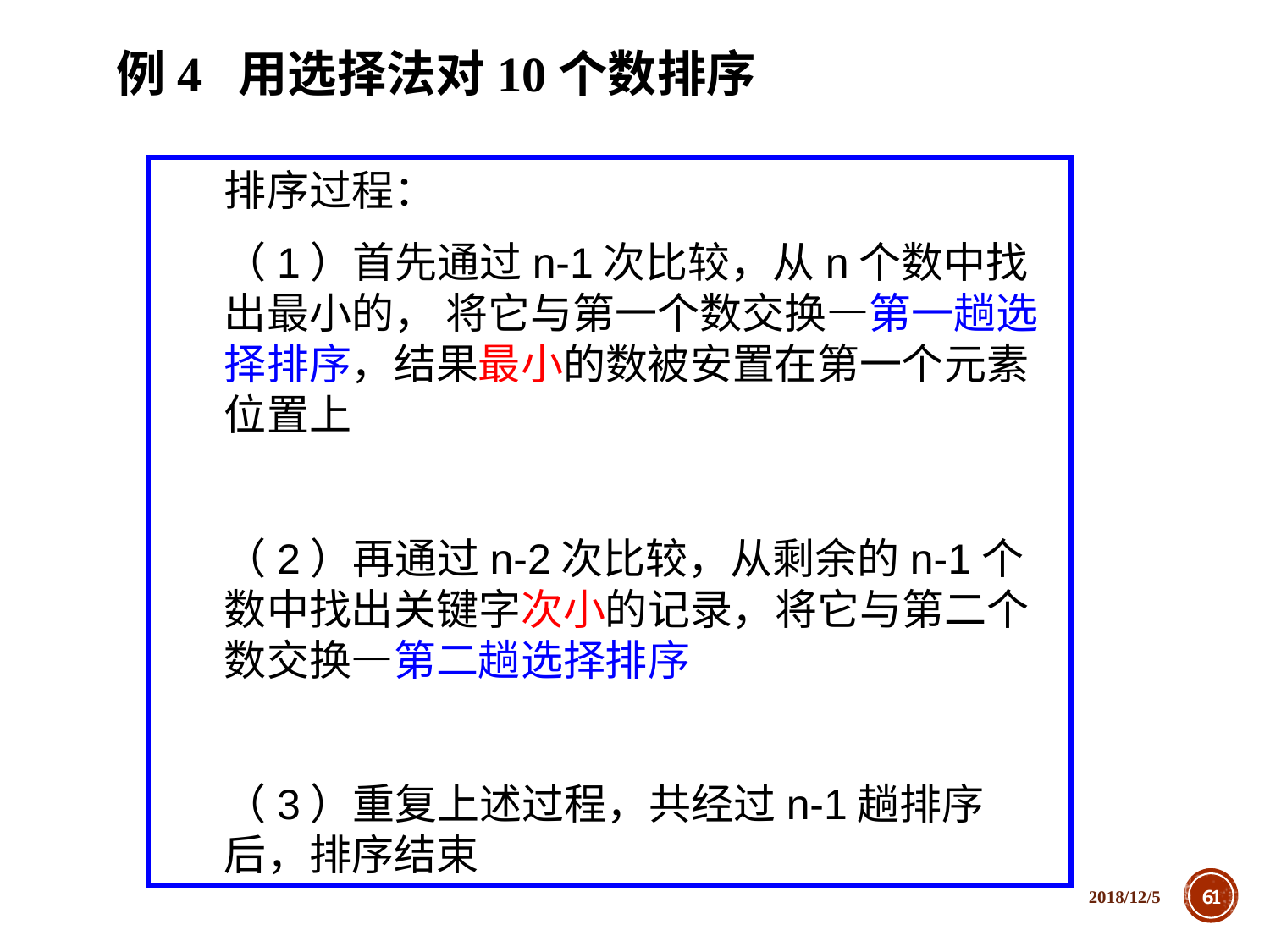

例4  用选择法对10个数排序
排序过程：
（1）首先通过n-1次比较，从n个数中找出最小的， 将它与第一个数交换—第一趟选择排序，结果最小的数被安置在第一个元素位置上

（2）再通过n-2次比较，从剩余的n-1个数中找出关键字次小的记录，将它与第二个数交换—第二趟选择排序

（3）重复上述过程，共经过n-1趟排序后，排序结束
2018/12/5
61